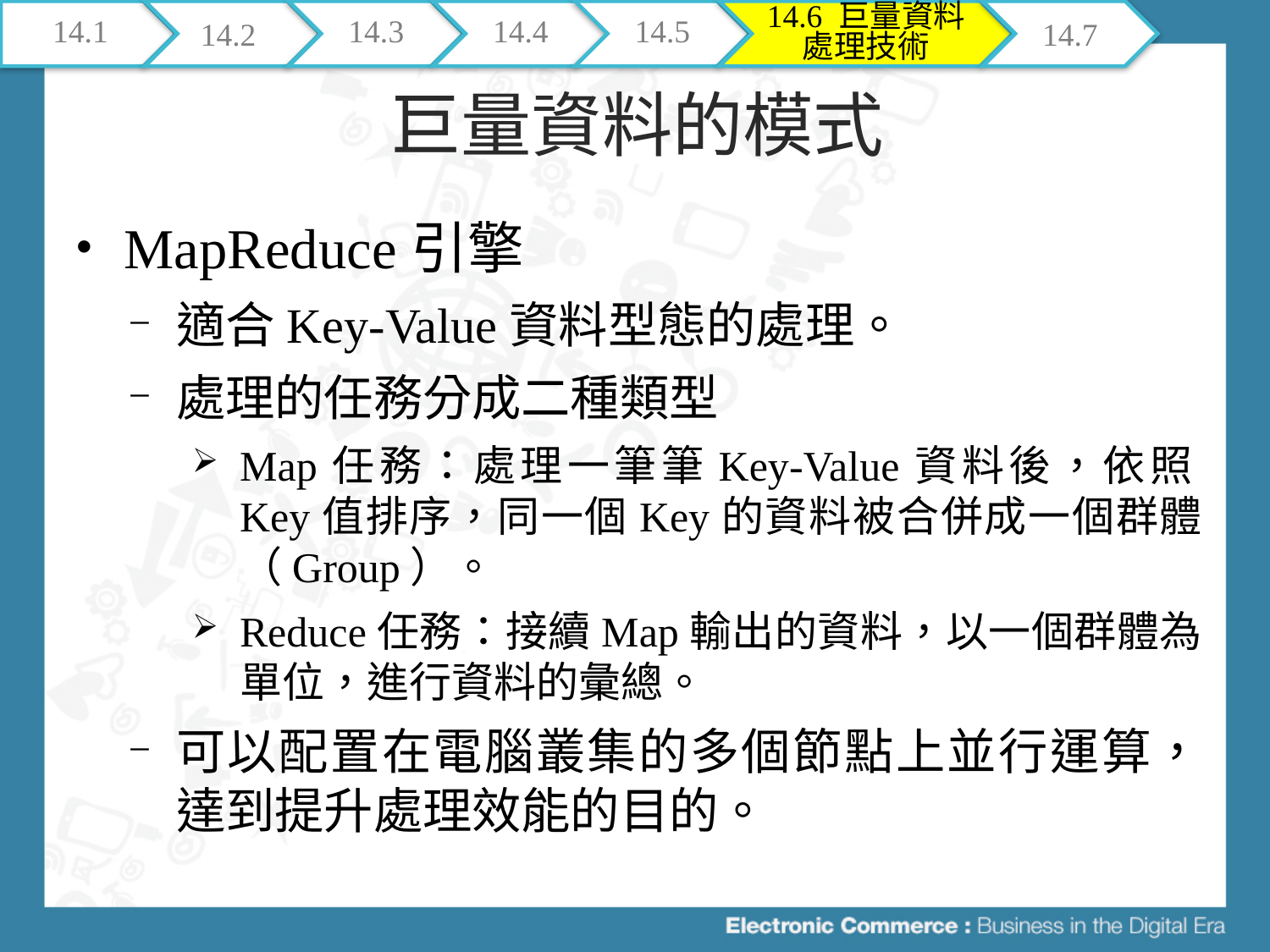

14.1
14.2
14.3
14.4
14.5
14.6 巨量資料處理技術
14.7
# 巨量資料的模式
MapReduce引擎
適合Key-Value資料型態的處理。
處理的任務分成二種類型
Map任務：處理一筆筆Key-Value資料後，依照Key值排序，同一個Key的資料被合併成一個群體（Group）。
Reduce任務：接續Map輸出的資料，以一個群體為單位，進行資料的彙總。
可以配置在電腦叢集的多個節點上並行運算，達到提升處理效能的目的。